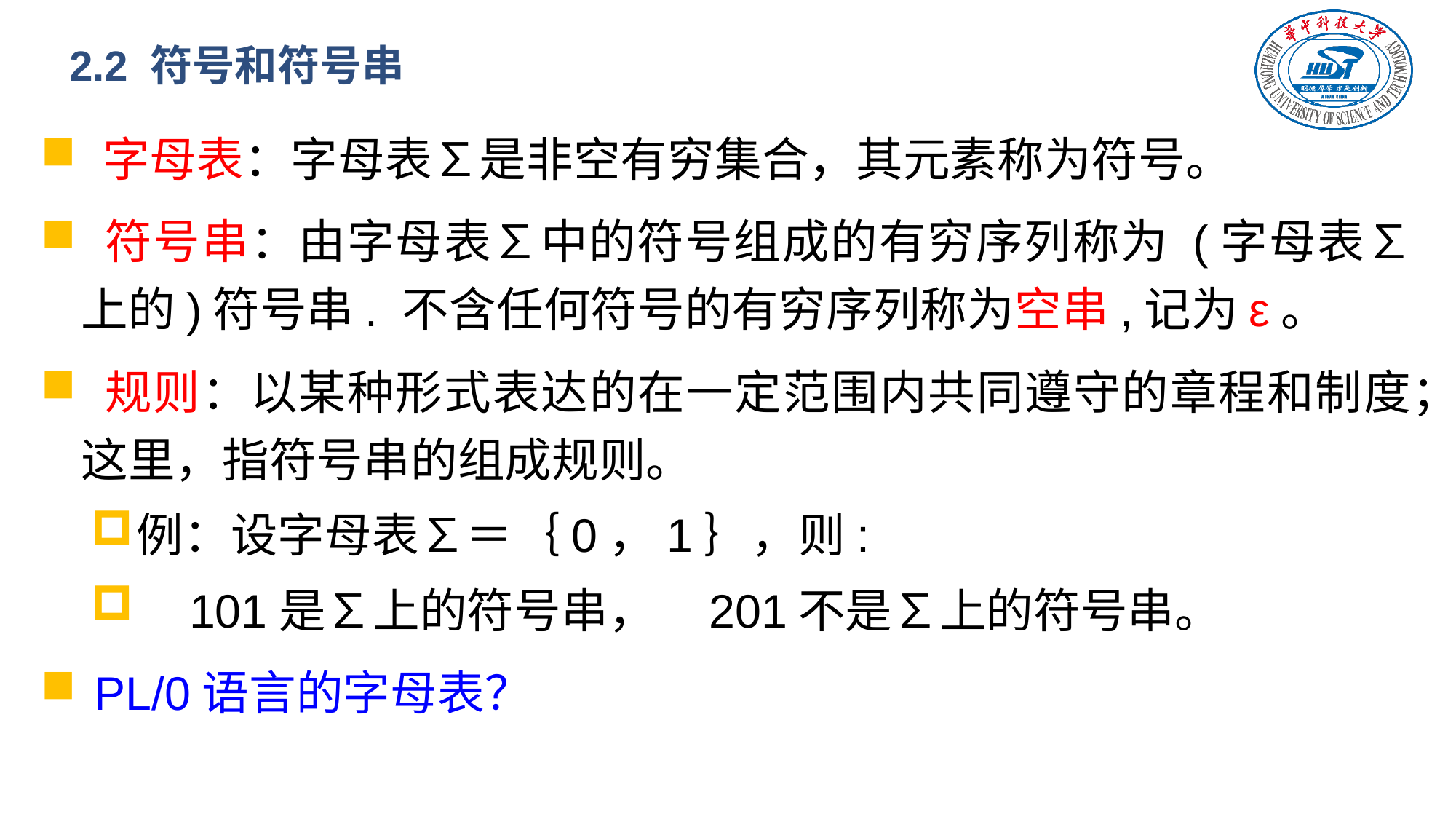

# 2.2 符号和符号串
 字母表：字母表∑是非空有穷集合，其元素称为符号。
 符号串：由字母表∑中的符号组成的有穷序列称为 (字母表∑上的)符号串. 不含任何符号的有穷序列称为空串,记为ε。
 规则：以某种形式表达的在一定范围内共同遵守的章程和制度；这里，指符号串的组成规则。
例：设字母表∑＝｛0，1｝，则:
    101是∑上的符号串，    201不是∑上的符号串。
 PL/0语言的字母表？

11